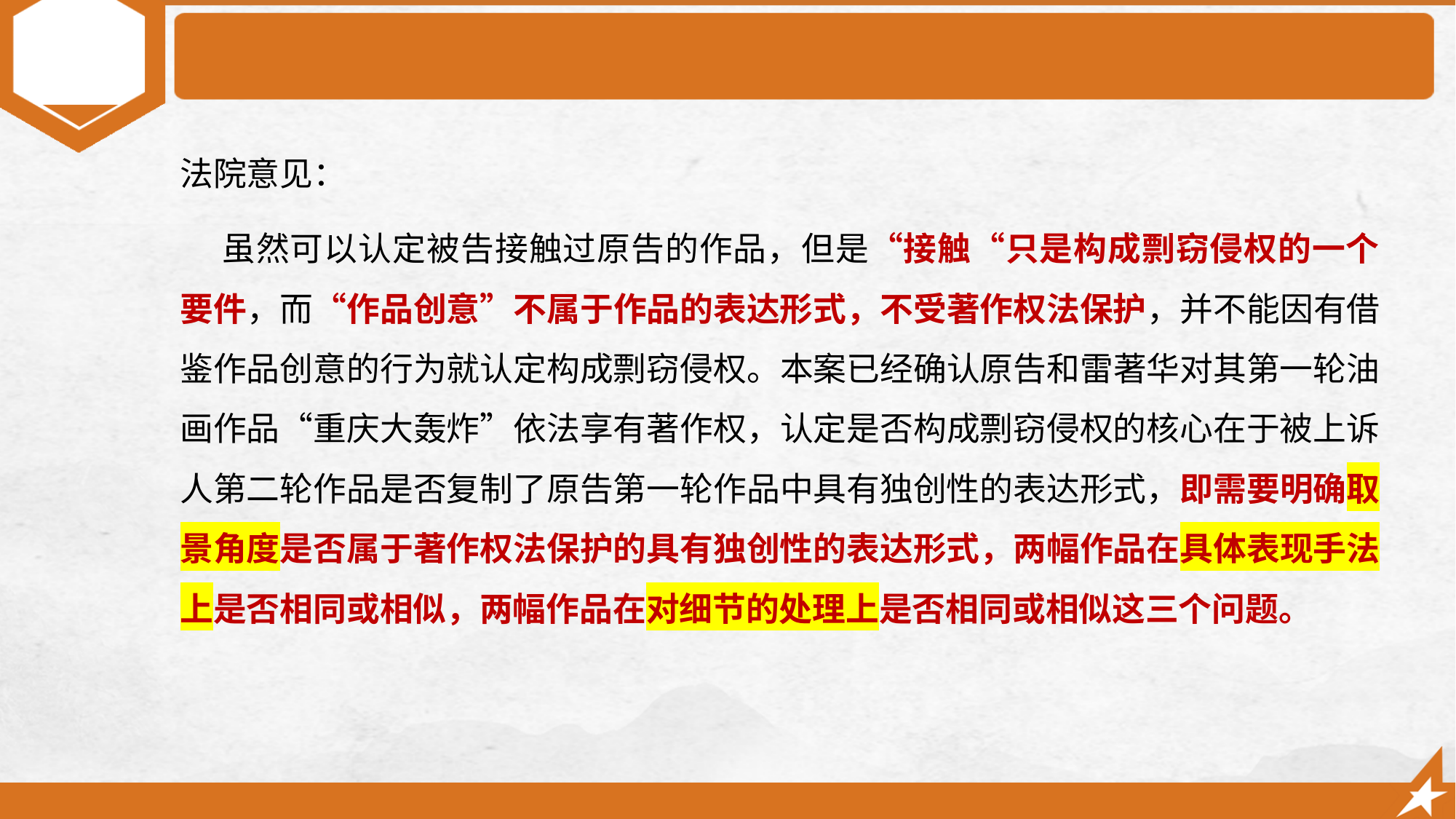

法院意见：
    虽然可以认定被告接触过原告的作品，但是“接触“只是构成剽窃侵权的一个要件，而“作品创意”不属于作品的表达形式，不受著作权法保护，并不能因有借鉴作品创意的行为就认定构成剽窃侵权。本案已经确认原告和雷著华对其第一轮油画作品“重庆大轰炸”依法享有著作权，认定是否构成剽窃侵权的核心在于被上诉人第二轮作品是否复制了原告第一轮作品中具有独创性的表达形式，即需要明确取景角度是否属于著作权法保护的具有独创性的表达形式，两幅作品在具体表现手法上是否相同或相似，两幅作品在对细节的处理上是否相同或相似这三个问题。